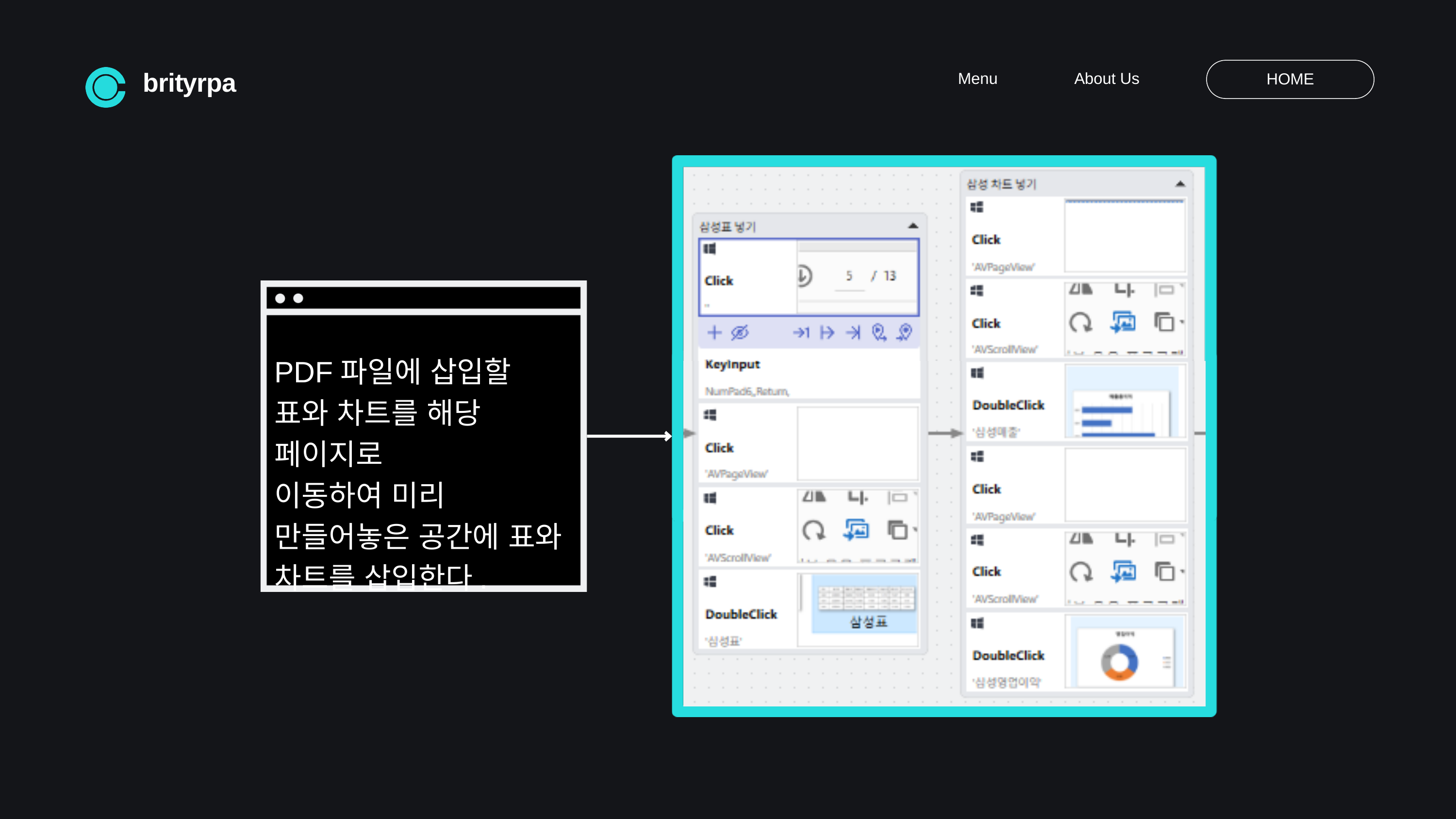

Menu
About Us
HOME
brityrpa

PDF파일에 삽입할 표와 차트를 해당 페이지로
이동하여 미리 만들어놓은 공간에 표와 차트를 삽입한다.